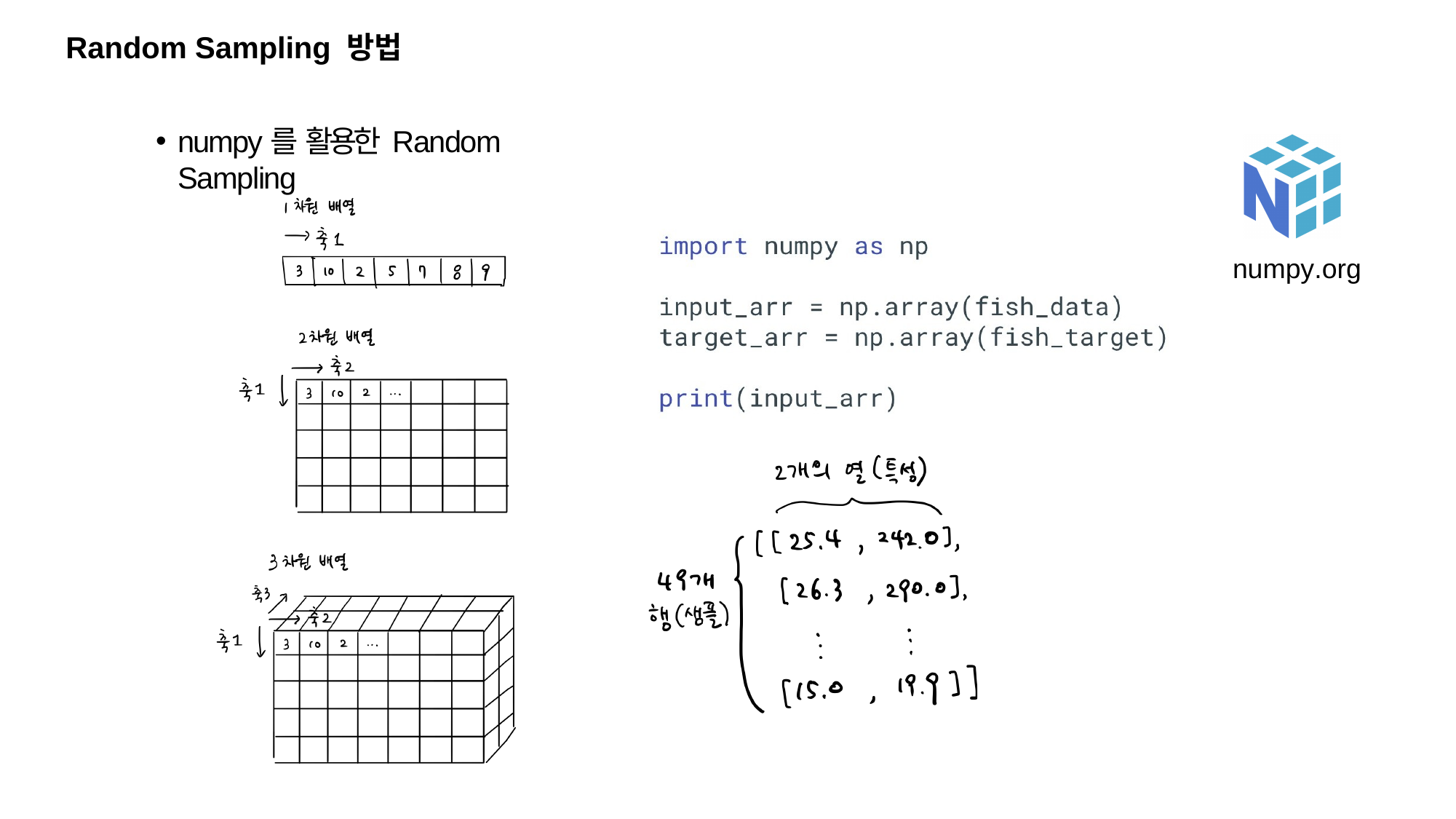

# Random Sampling 방법
numpy를 활용한 Random Sampling

numpy.org